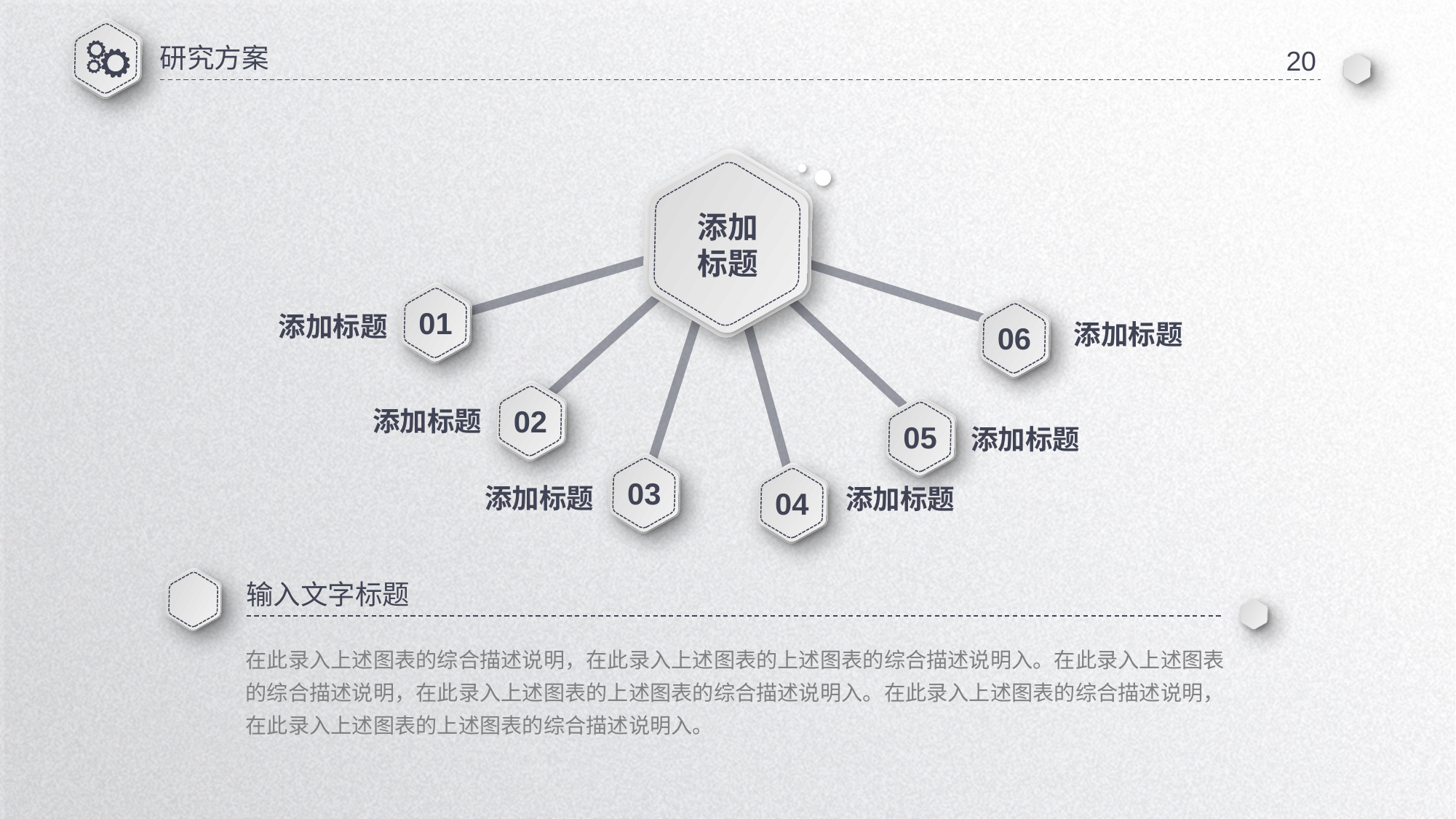

研究方案
20

添加
标题

01

06
添加标题
添加标题

02
添加标题

05
添加标题

03

04
添加标题
添加标题

输入文字标题

在此录入上述图表的综合描述说明，在此录入上述图表的上述图表的综合描述说明入。在此录入上述图表的综合描述说明，在此录入上述图表的上述图表的综合描述说明入。在此录入上述图表的综合描述说明，在此录入上述图表的上述图表的综合描述说明入。